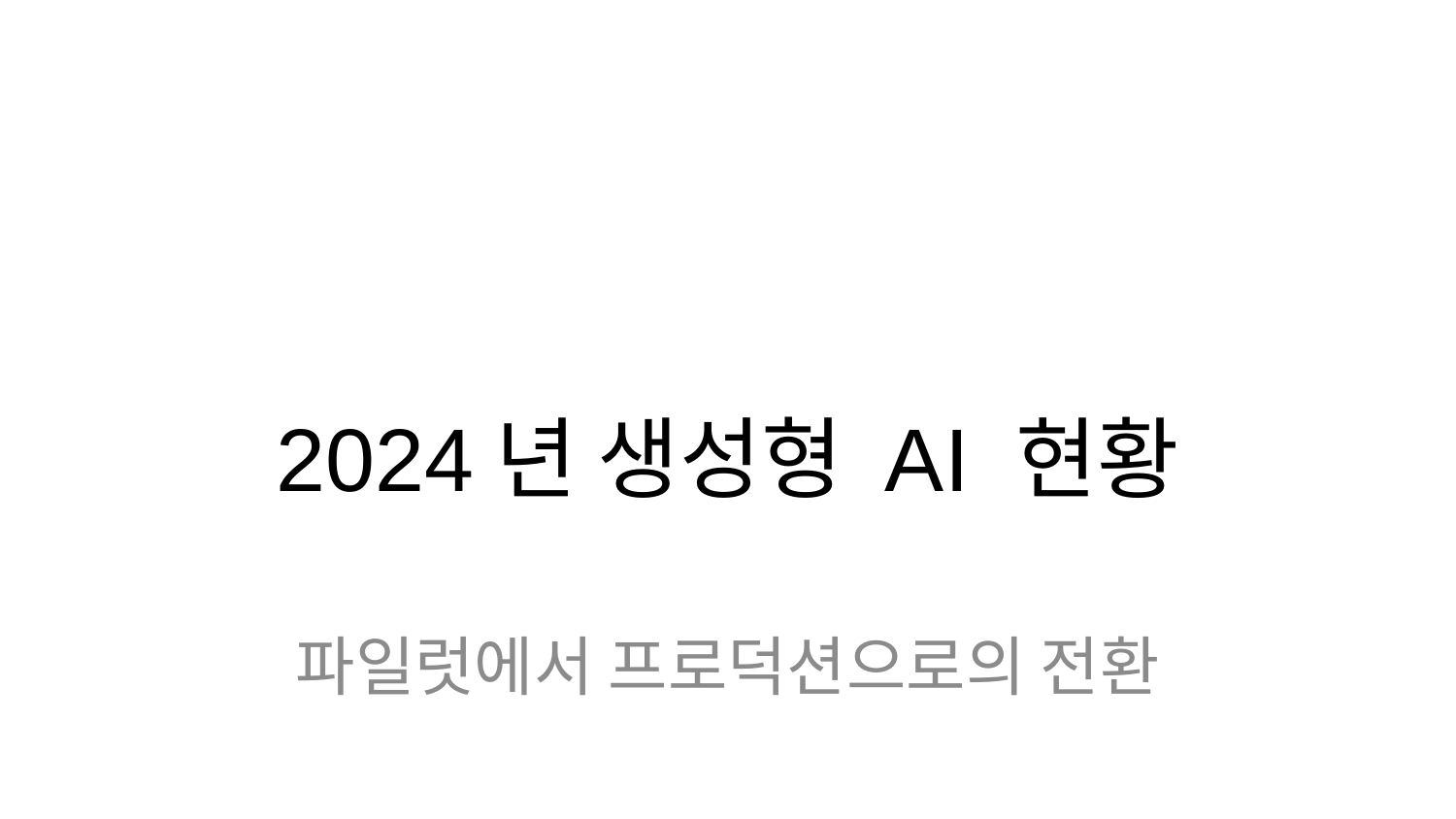

# 2024년 생성형 AI 현황
파일럿에서 프로덕션으로의 전환